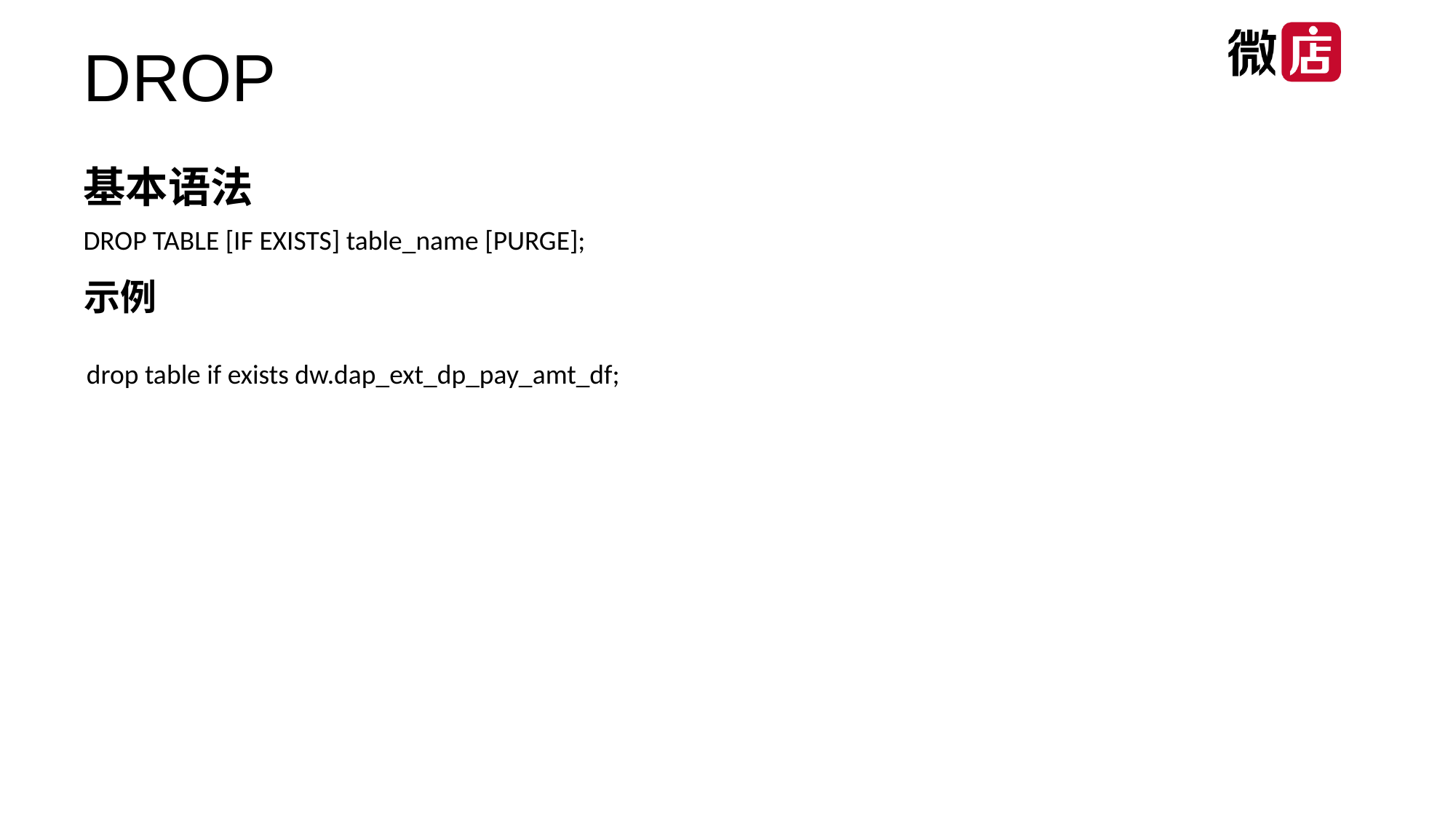

# DROP
基本语法
DROP TABLE [IF EXISTS] table_name [PURGE];
示例
drop table if exists dw.dap_ext_dp_pay_amt_df;